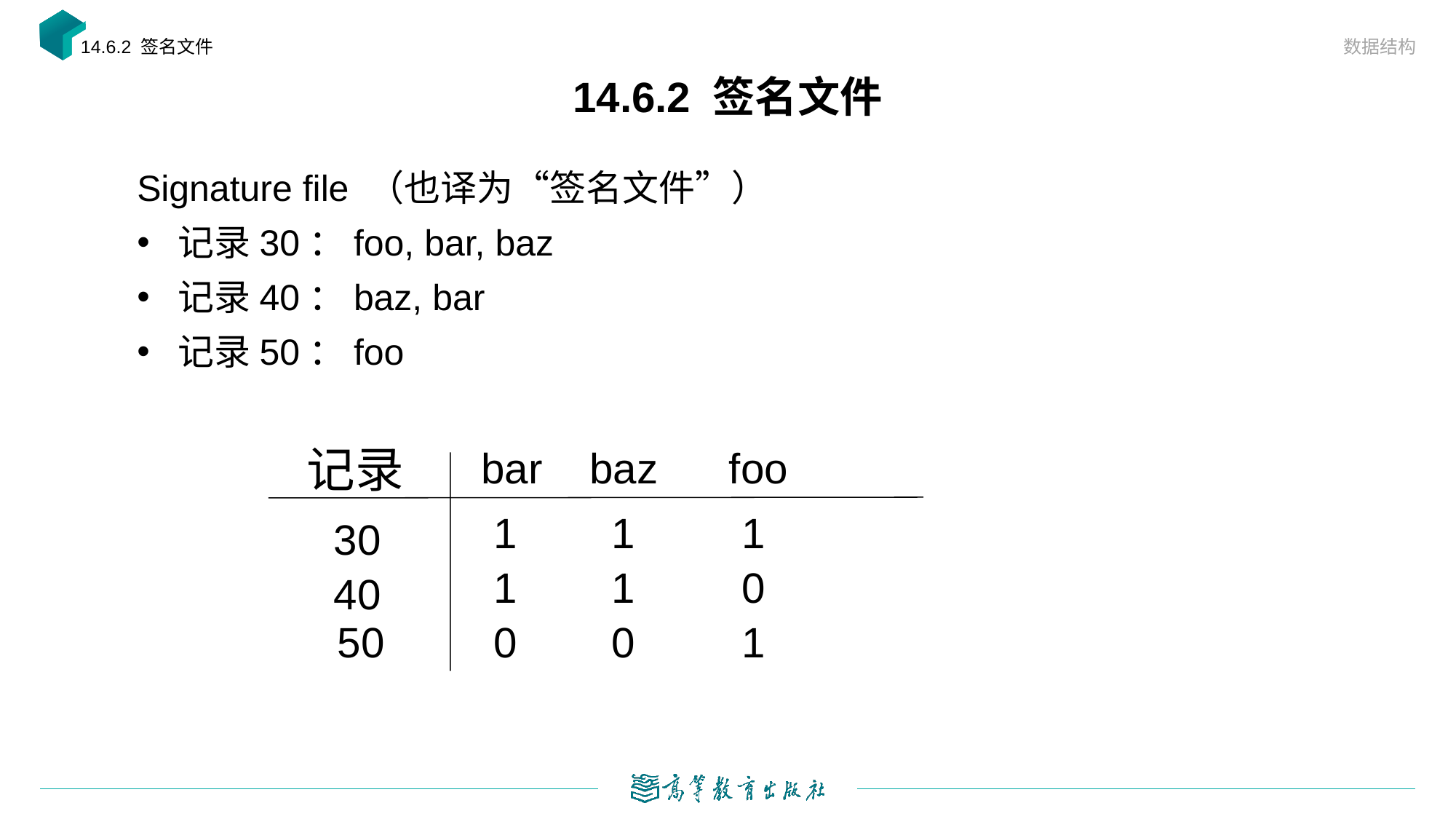

数据结构
14.6.2 签名文件
# 14.6.2 签名文件
Signature file （也译为“签名文件”）
记录30：foo, bar, baz
记录40：baz, bar
记录50：foo
记录
bar    baz      foo

  1        1         1
30

  1        1         0
40
50
  0        0         1